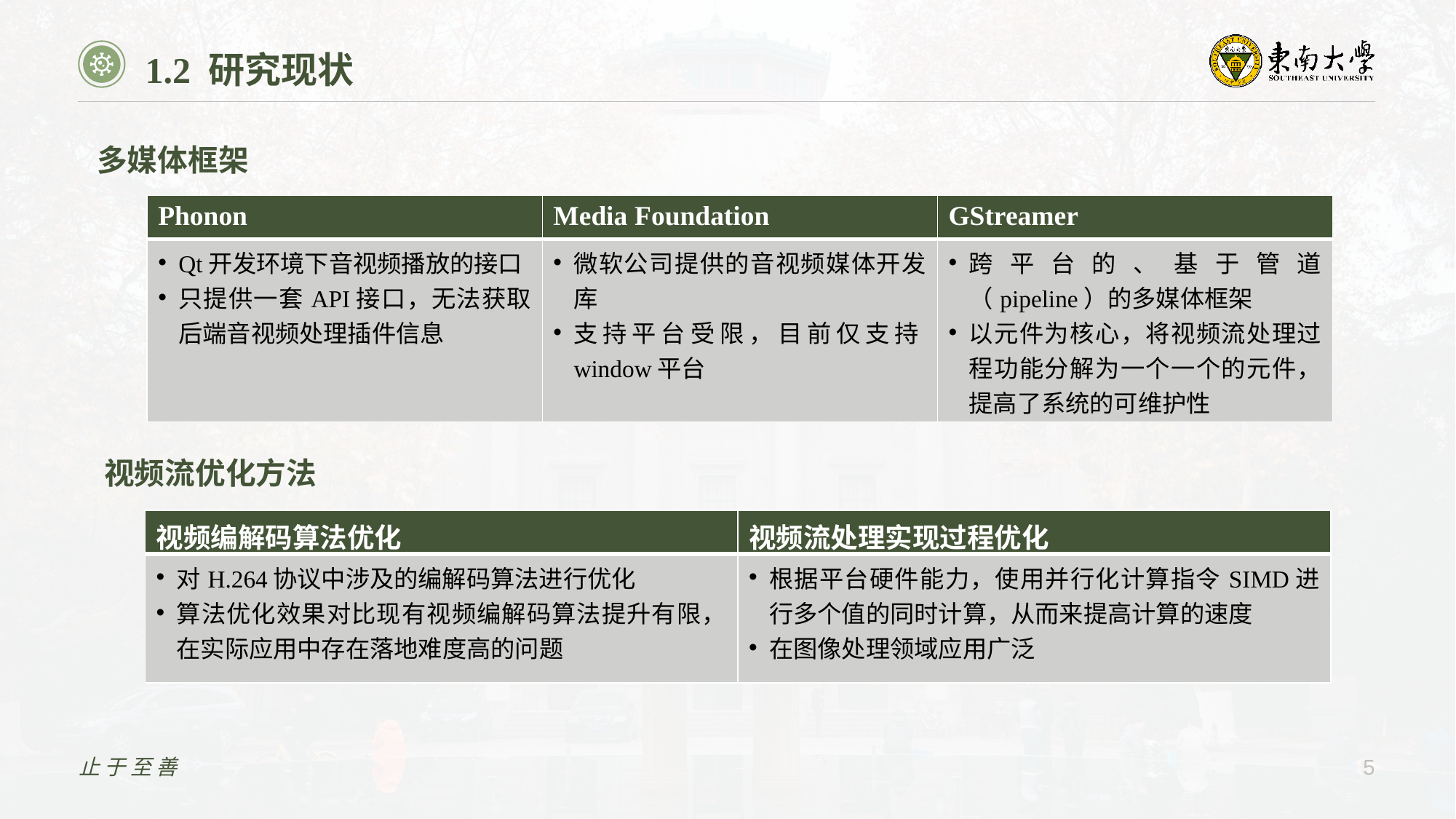

1.2 研究现状
多媒体框架
| Phonon | Media Foundation | GStreamer |
| --- | --- | --- |
| Qt开发环境下音视频播放的接口 只提供一套API接口，无法获取后端音视频处理插件信息 | 微软公司提供的音视频媒体开发库 支持平台受限，目前仅支持window平台 | 跨平台的、基于管道（pipeline）的多媒体框架 以元件为核心，将视频流处理过程功能分解为一个一个的元件，提高了系统的可维护性 |
视频流优化方法
| 视频编解码算法优化 | 视频流处理实现过程优化 |
| --- | --- |
| 对H.264协议中涉及的编解码算法进行优化 算法优化效果对比现有视频编解码算法提升有限，在实际应用中存在落地难度高的问题 | 根据平台硬件能力，使用并行化计算指令SIMD进行多个值的同时计算，从而来提高计算的速度 在图像处理领域应用广泛 |
止于至善
5